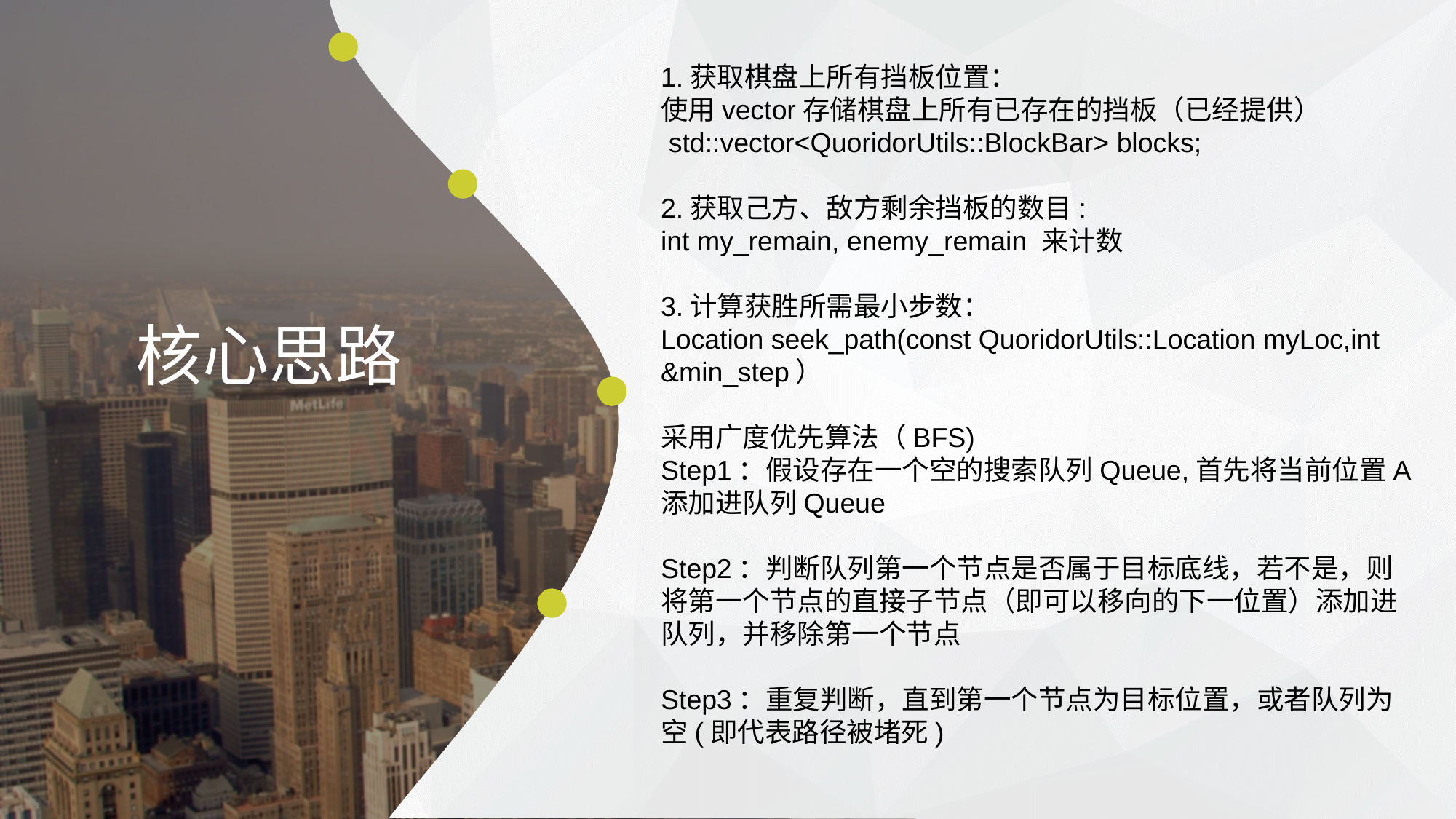

1.获取棋盘上所有挡板位置：
使用vector存储棋盘上所有已存在的挡板（已经提供）
 std::vector<QuoridorUtils::BlockBar> blocks;

2.获取己方、敌方剩余挡板的数目:
int my_remain, enemy_remain 来计数

3.计算获胜所需最小步数：
Location seek_path(const QuoridorUtils::Location myLoc,int &min_step）

采用广度优先算法（BFS)
Step1：假设存在一个空的搜索队列Queue,首先将当前位置A添加进队列Queue

Step2：判断队列第一个节点是否属于目标底线，若不是，则将第一个节点的直接子节点（即可以移向的下一位置）添加进队列，并移除第一个节点

Step3：重复判断，直到第一个节点为目标位置，或者队列为空(即代表路径被堵死)

核心思路